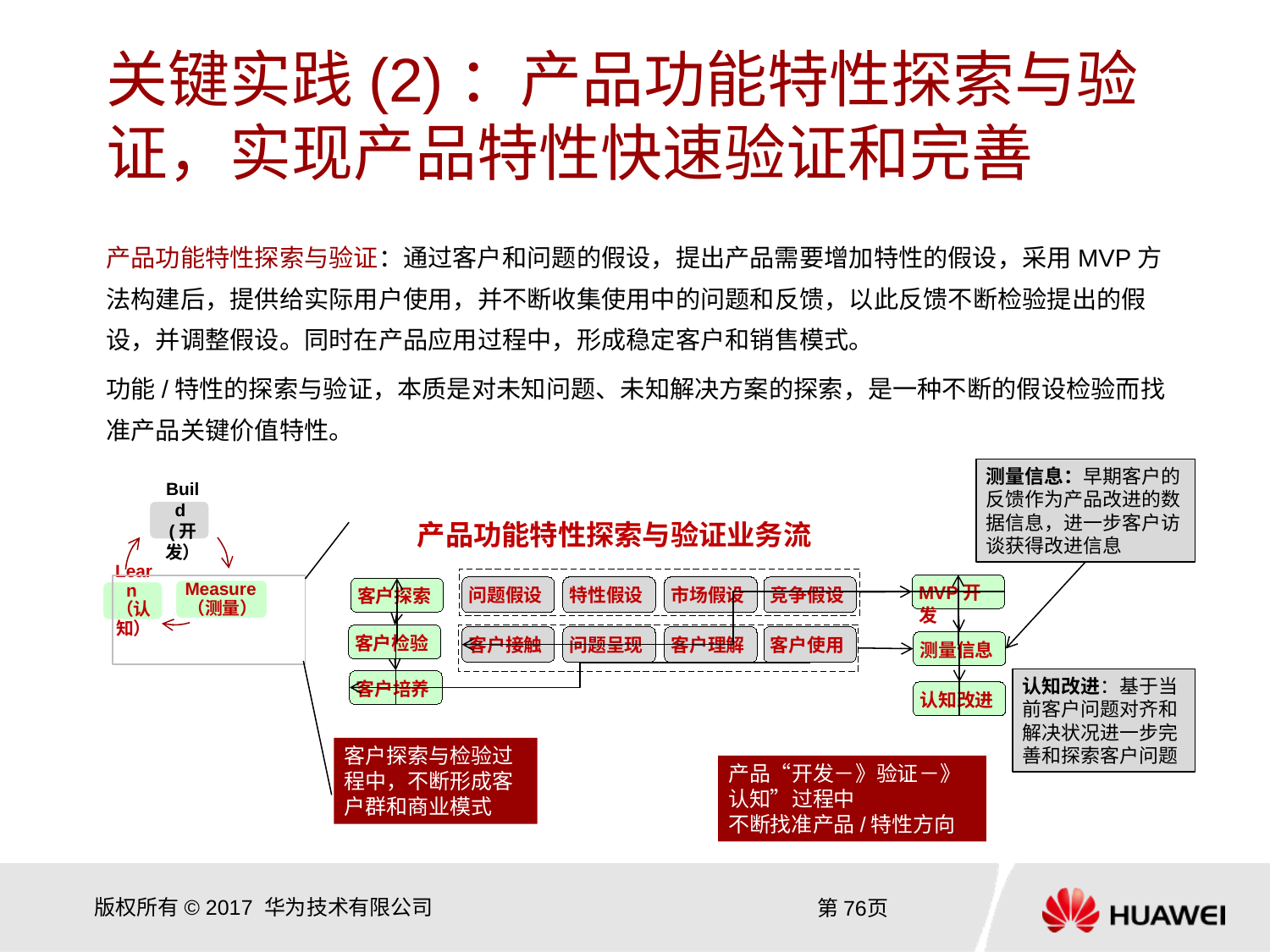

# 关键实践(2)：产品功能特性探索与验证，实现产品特性快速验证和完善
产品功能特性探索与验证：通过客户和问题的假设，提出产品需要增加特性的假设，采用MVP方法构建后，提供给实际用户使用，并不断收集使用中的问题和反馈，以此反馈不断检验提出的假设，并调整假设。同时在产品应用过程中，形成稳定客户和销售模式。
功能/特性的探索与验证，本质是对未知问题、未知解决方案的探索，是一种不断的假设检验而找准产品关键价值特性。

测量信息：早期客户的反馈作为产品改进的数据信息，进一步客户访谈获得改进信息
Build
(开发）
Measure（测量）
Learn（认知）
产品功能特性探索与验证业务流

MVP开发
问题假设
特性假设
市场假设
竞争假设
客户探索

客户检验
客户接触
问题呈现
客户理解
客户使用
测量信息
客户培养
认知改进

认知改进：基于当前客户问题对齐和解决状况进一步完善和探索客户问题
客户探索与检验过程中，不断形成客户群和商业模式
产品“开发－》验证－》认知”过程中
不断找准产品/特性方向